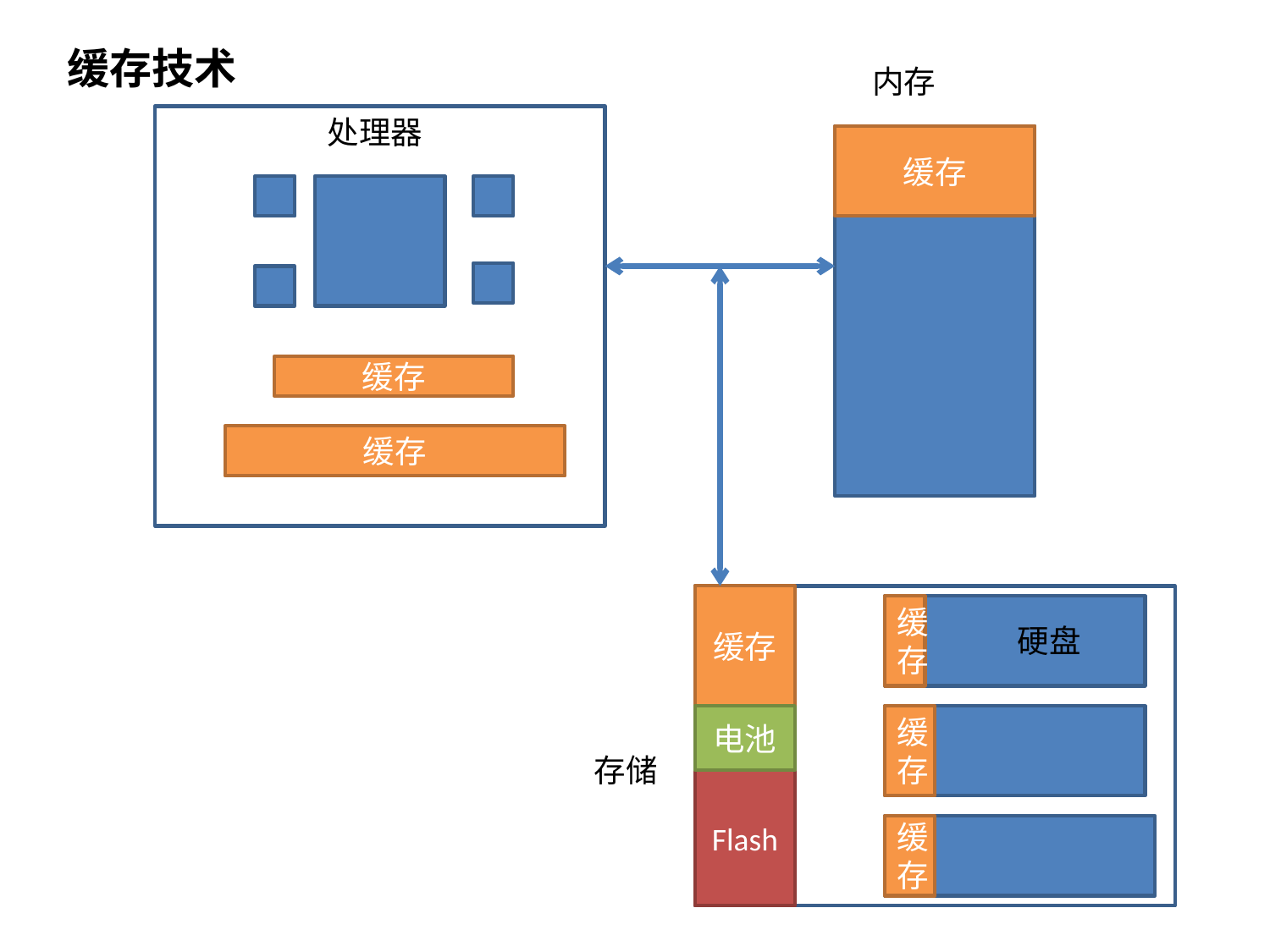

缓存技术
内存

处理器

缓存

缓存
缓存

缓存

缓存
硬盘
电池

缓存
存储
Flash

缓存